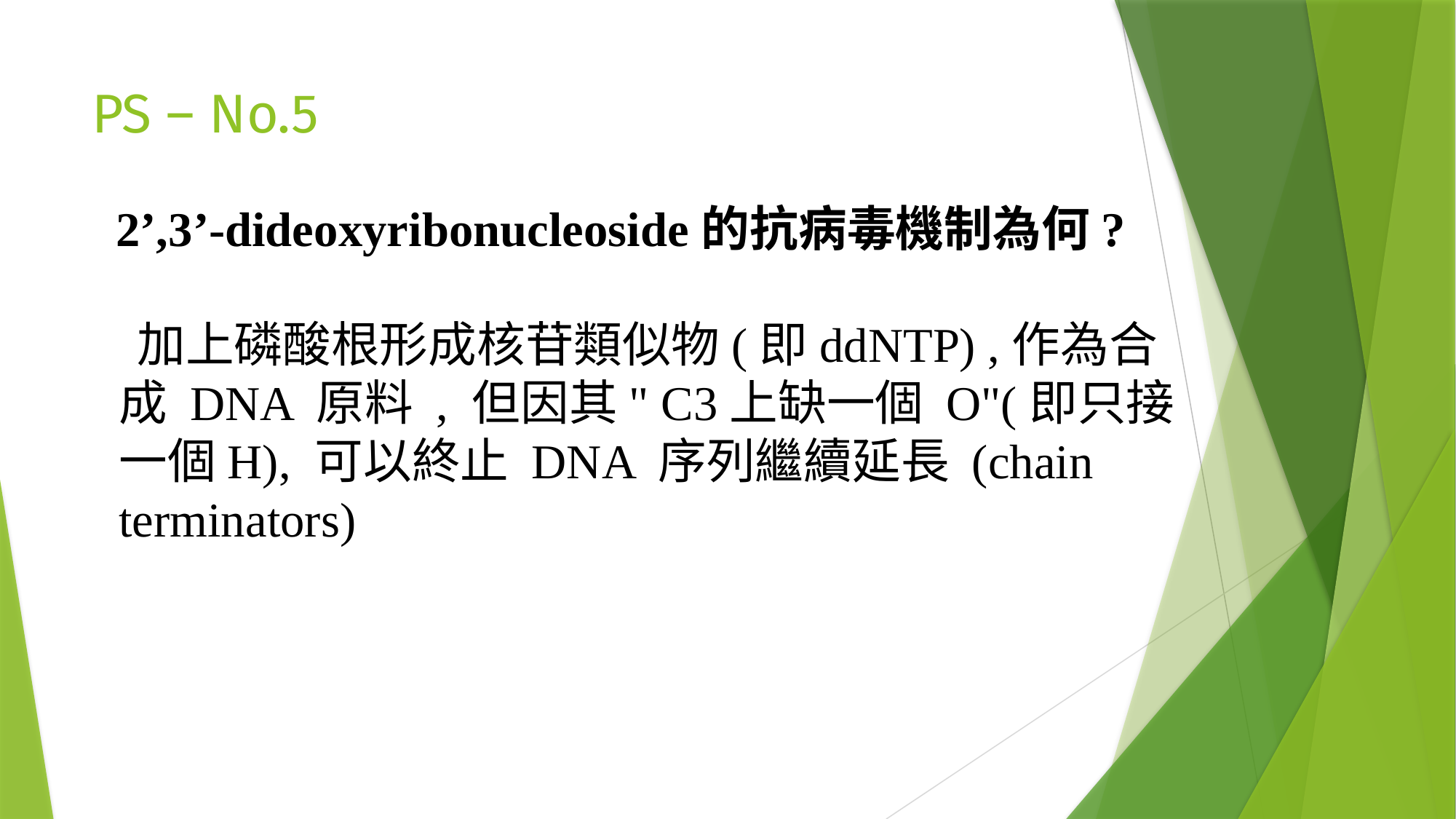

# PS – No.5
  2’,3’-dideoxyribonucleoside的抗病毒機制為何?

  加上磷酸根形成核苷類似物(即ddNTP) ,作為合成 DNA 原料 , 但因其" C3上缺一個 O"(即只接一個H), 可以終止 DNA 序列繼續延長 (chain terminators)